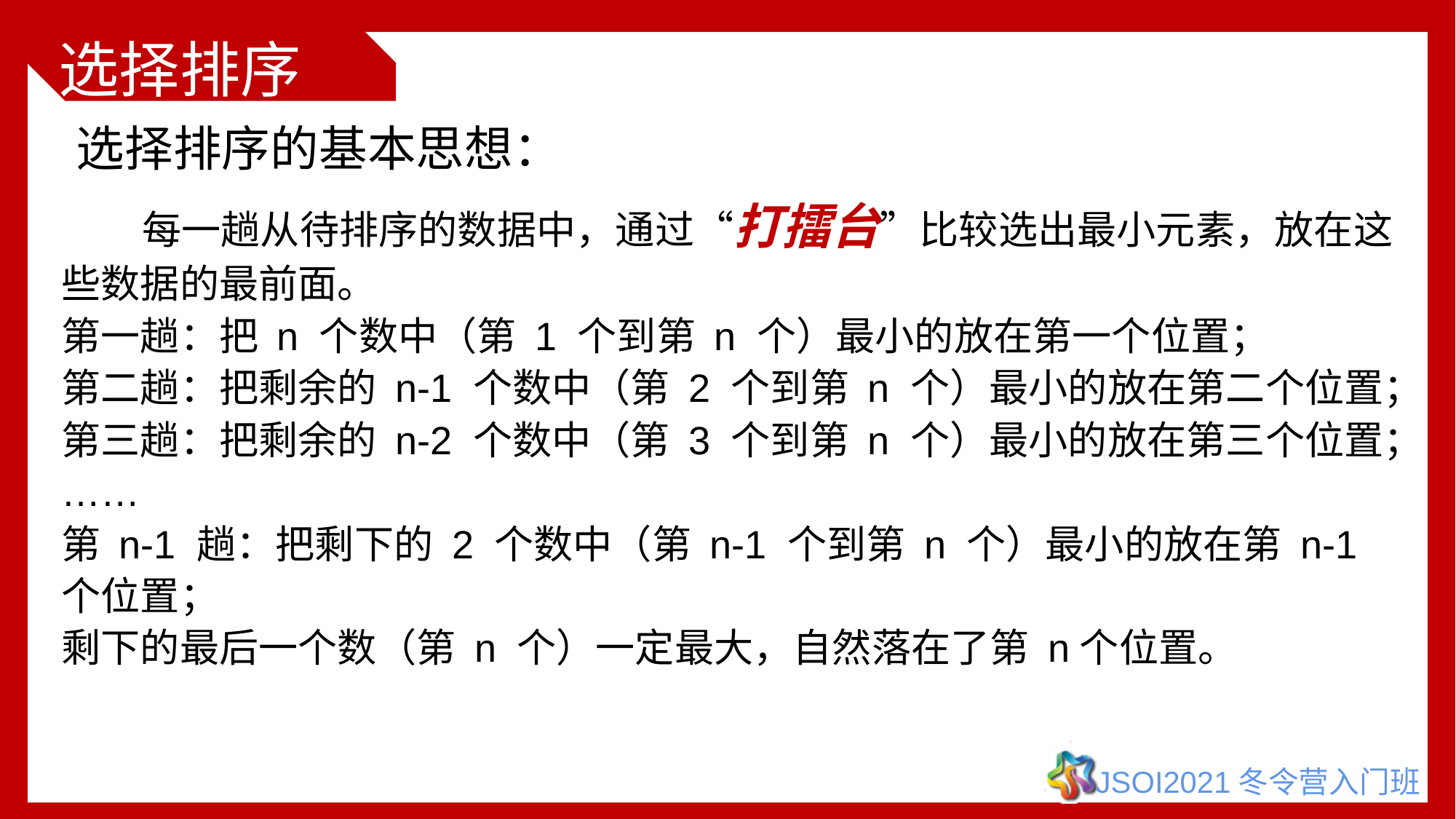

# 选择排序
选择排序的基本思想：
        每一趟从待排序的数据中，通过“打擂台”比较选出最小元素，放在这些数据的最前面。
第一趟：把 n 个数中（第 1 个到第 n 个）最小的放在第一个位置；
第二趟：把剩余的 n-1 个数中（第 2 个到第 n 个）最小的放在第二个位置；
第三趟：把剩余的 n-2 个数中（第 3 个到第 n 个）最小的放在第三个位置；
……
第 n-1 趟：把剩下的 2 个数中（第 n-1 个到第 n 个）最小的放在第 n-1 个位置；
剩下的最后一个数（第 n 个）一定最大，自然落在了第 n个位置。